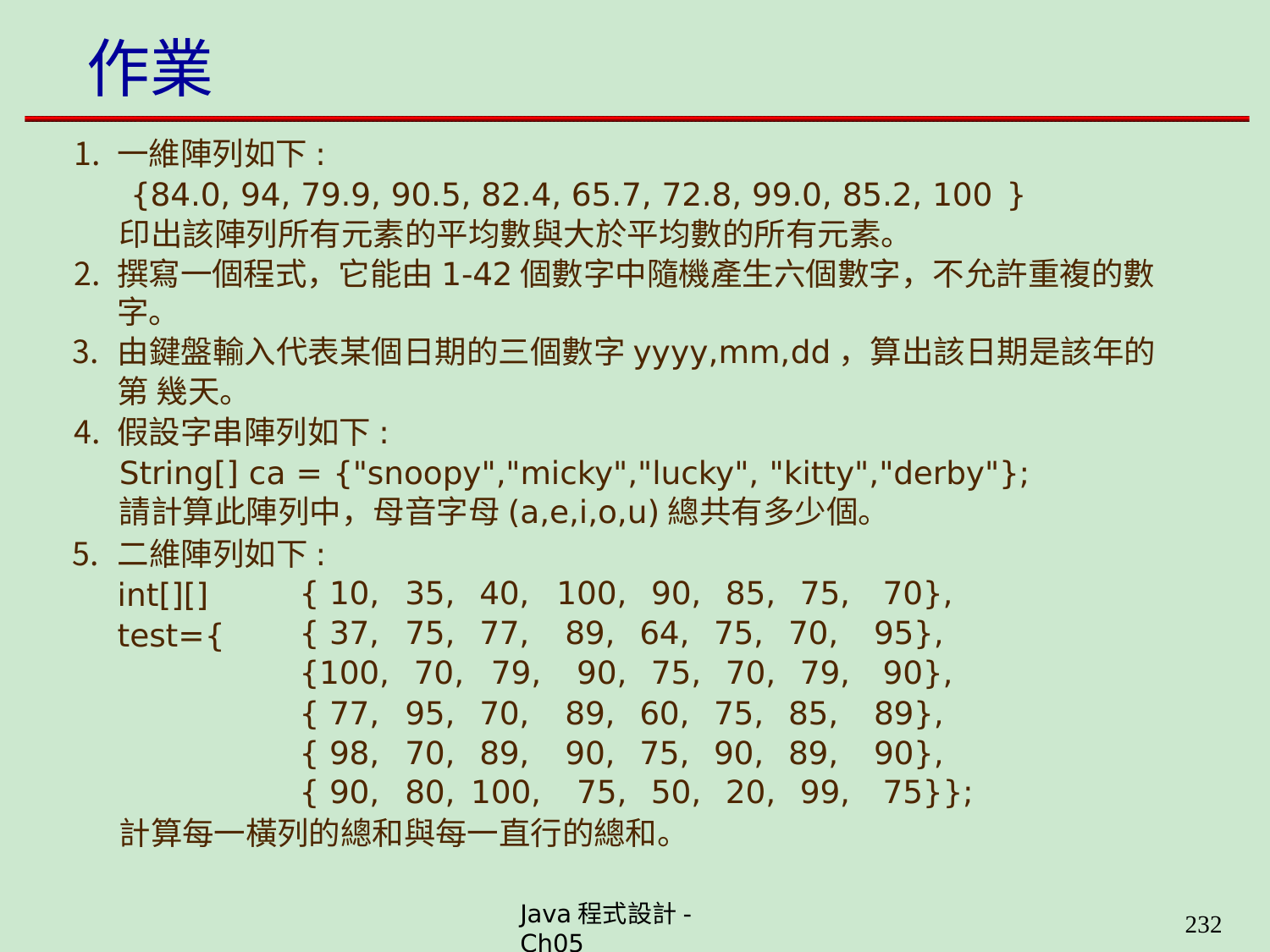

# 作業
一維陣列如下:
{84.0, 94, 79.9, 90.5, 82.4, 65.7, 72.8, 99.0, 85.2, 100 }
印出該陣列所有元素的平均數與大於平均數的所有元素。
撰寫一個程式，它能由1-42個數字中隨機產生六個數字，不允許重複的數字。
由鍵盤輸入代表某個日期的三個數字yyyy,mm,dd，算出該日期是該年的第 幾天。
假設字串陣列如下:
String[] ca = {"snoopy","micky","lucky", "kitty","derby"};
請計算此陣列中，母音字母(a,e,i,o,u)總共有多少個。
二維陣列如下:  int[][]	test={
| { 10, | 35, | 40, | 100, | 90, | 85, | 75, | 70}, |
| --- | --- | --- | --- | --- | --- | --- | --- |
| { 37, | 75, | 77, | 89, | 64, | 75, | 70, | 95}, |
| {100, | 70, | 79, | 90, | 75, | 70, | 79, | 90}, |
| { 77, | 95, | 70, | 89, | 60, | 75, | 85, | 89}, |
| { 98, | 70, | 89, | 90, | 75, | 90, | 89, | 90}, |
| { 90, | 80, | 100, | 75, | 50, | 20, | 99, | 75}}; |
計算每一橫列的總和與每一直行的總和。
Java程式設計-Ch05
232